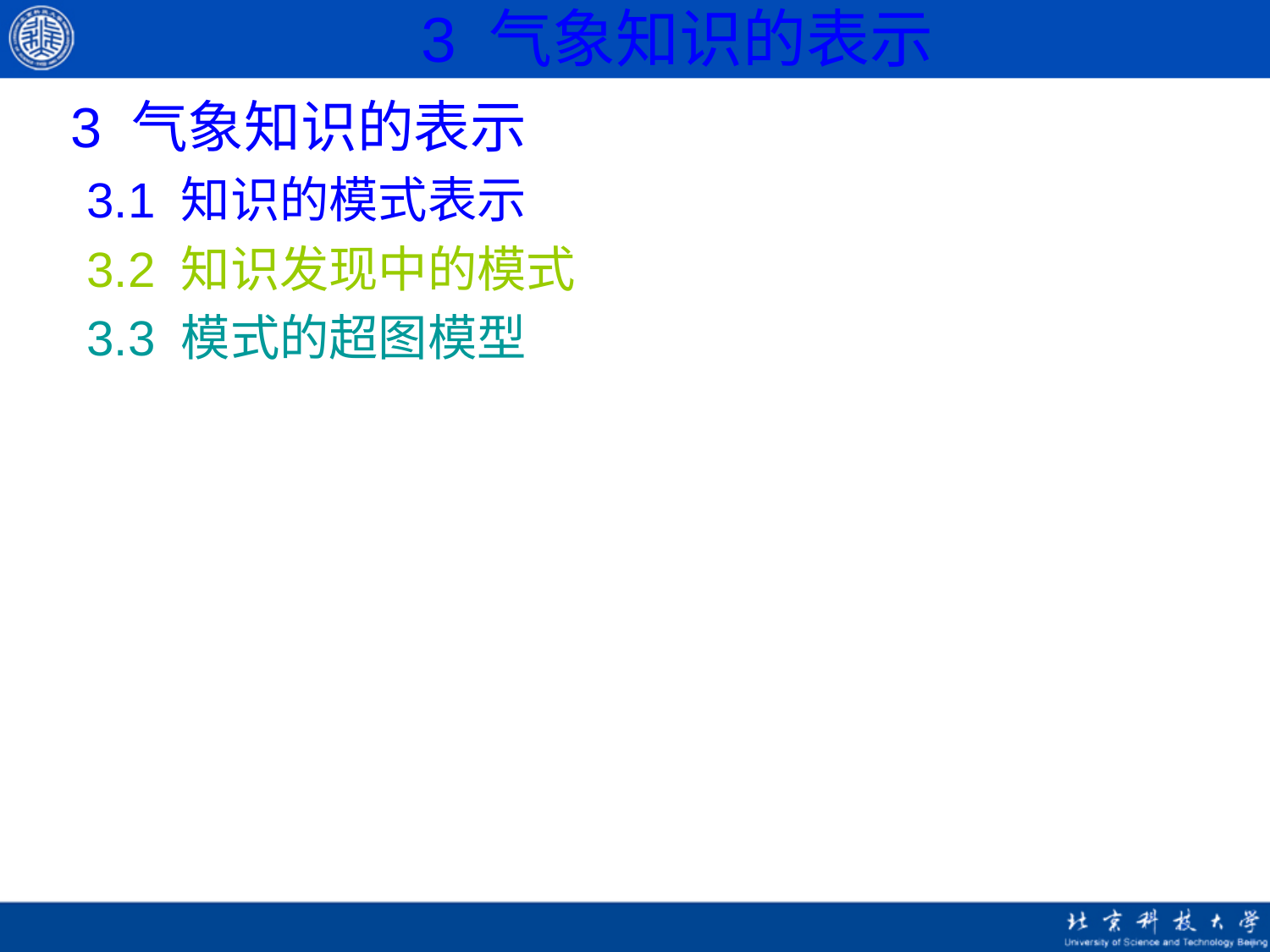

# 3 气象知识的表示
	3 气象知识的表示
3.1 知识的模式表示
3.2 知识发现中的模式
3.3 模式的超图模型